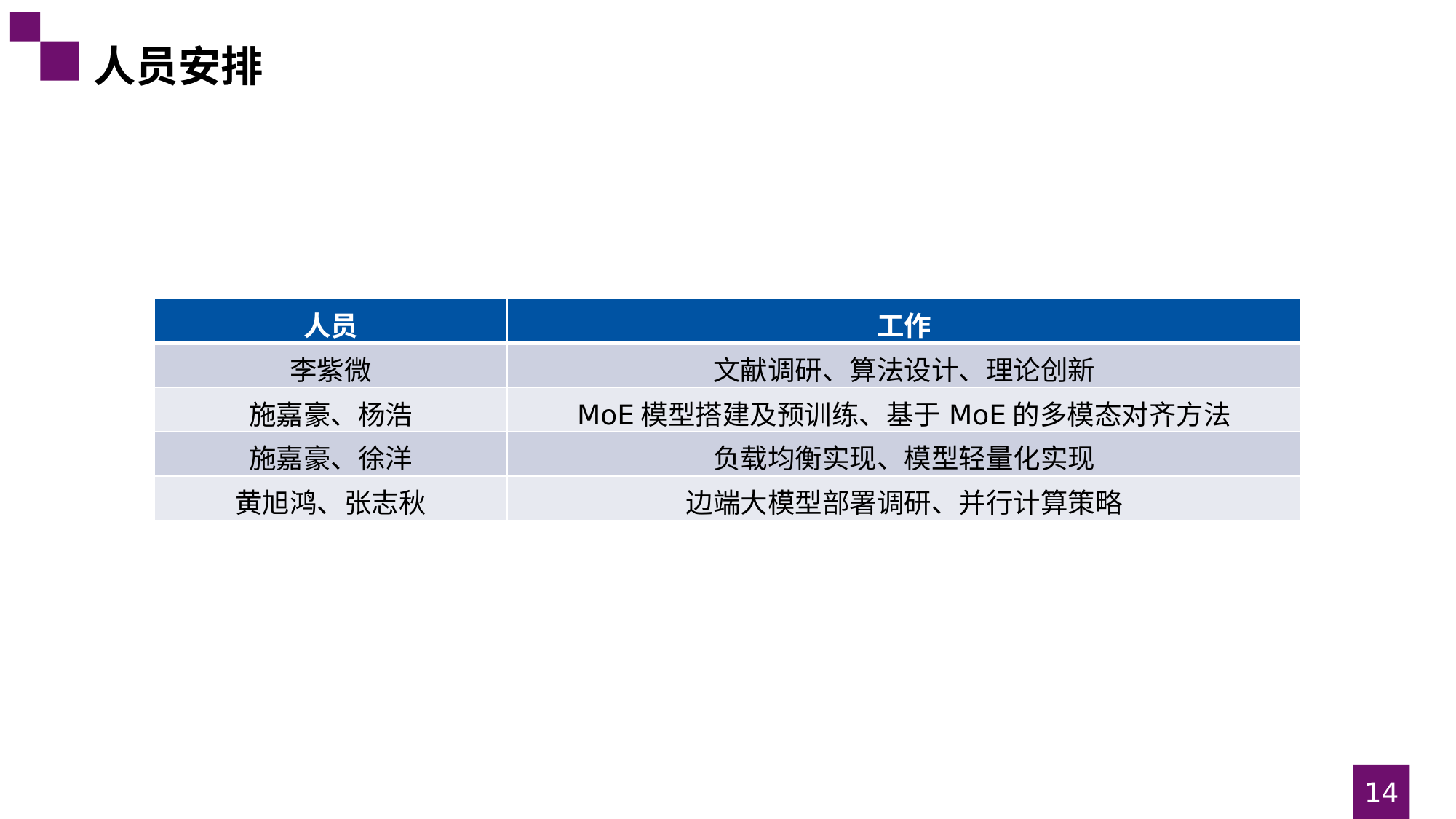

人员安排

| 人员 | 工作 |
| --- | --- |
| 李紫微 | 文献调研、算法设计、理论创新 |
| 施嘉豪、杨浩 | MoE模型搭建及预训练、基于MoE的多模态对齐方法 |
| 施嘉豪、徐洋 | 负载均衡实现、模型轻量化实现 |
| 黄旭鸿、张志秋 | 边端大模型部署调研、并行计算策略 |

14